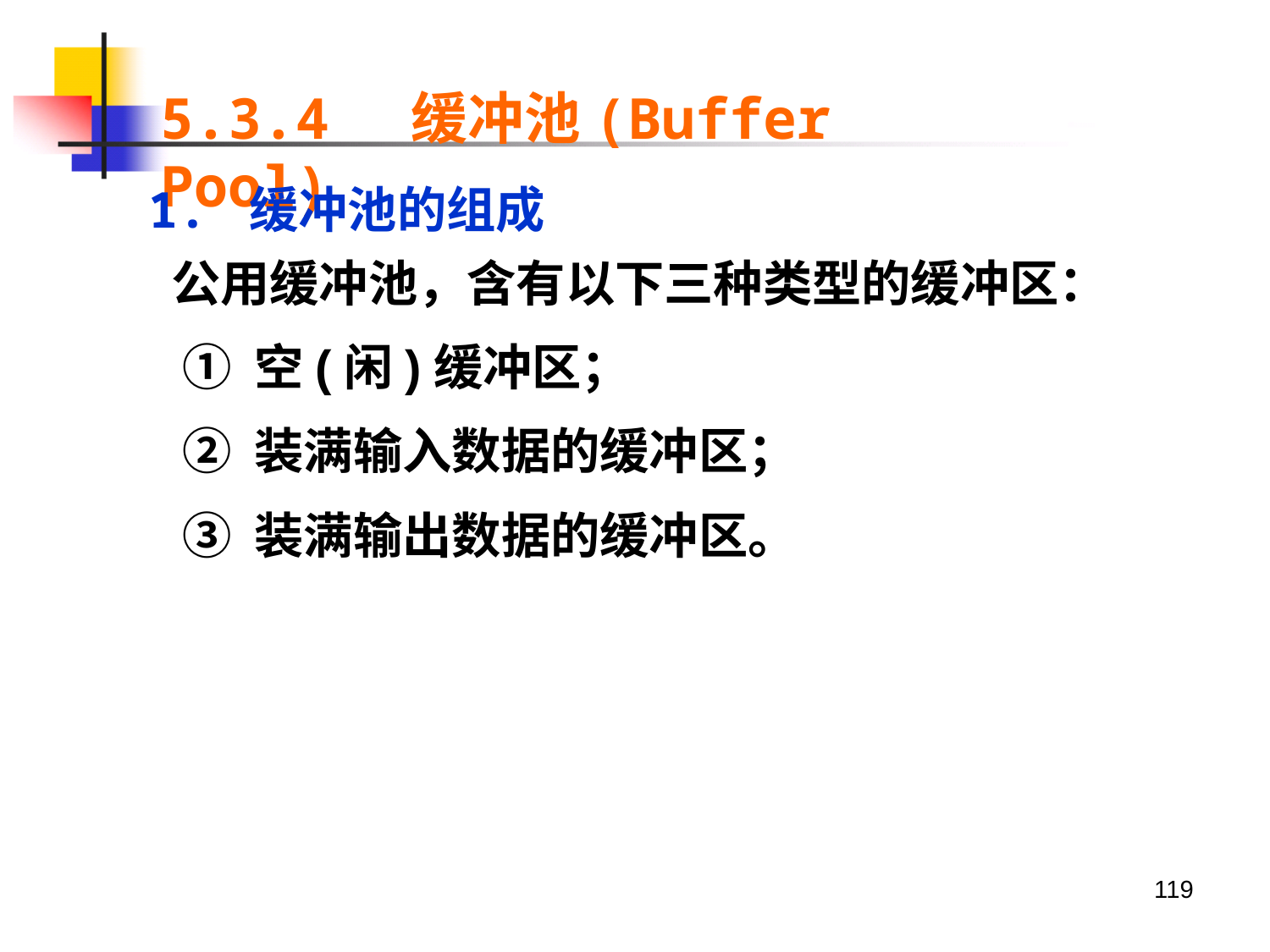

5.3.4  缓冲池(Buffer Pool)
1. 缓冲池的组成
	公用缓冲池，含有以下三种类型的缓冲区：
	 ① 空(闲)缓冲区；
	 ② 装满输入数据的缓冲区；
	 ③ 装满输出数据的缓冲区。

119